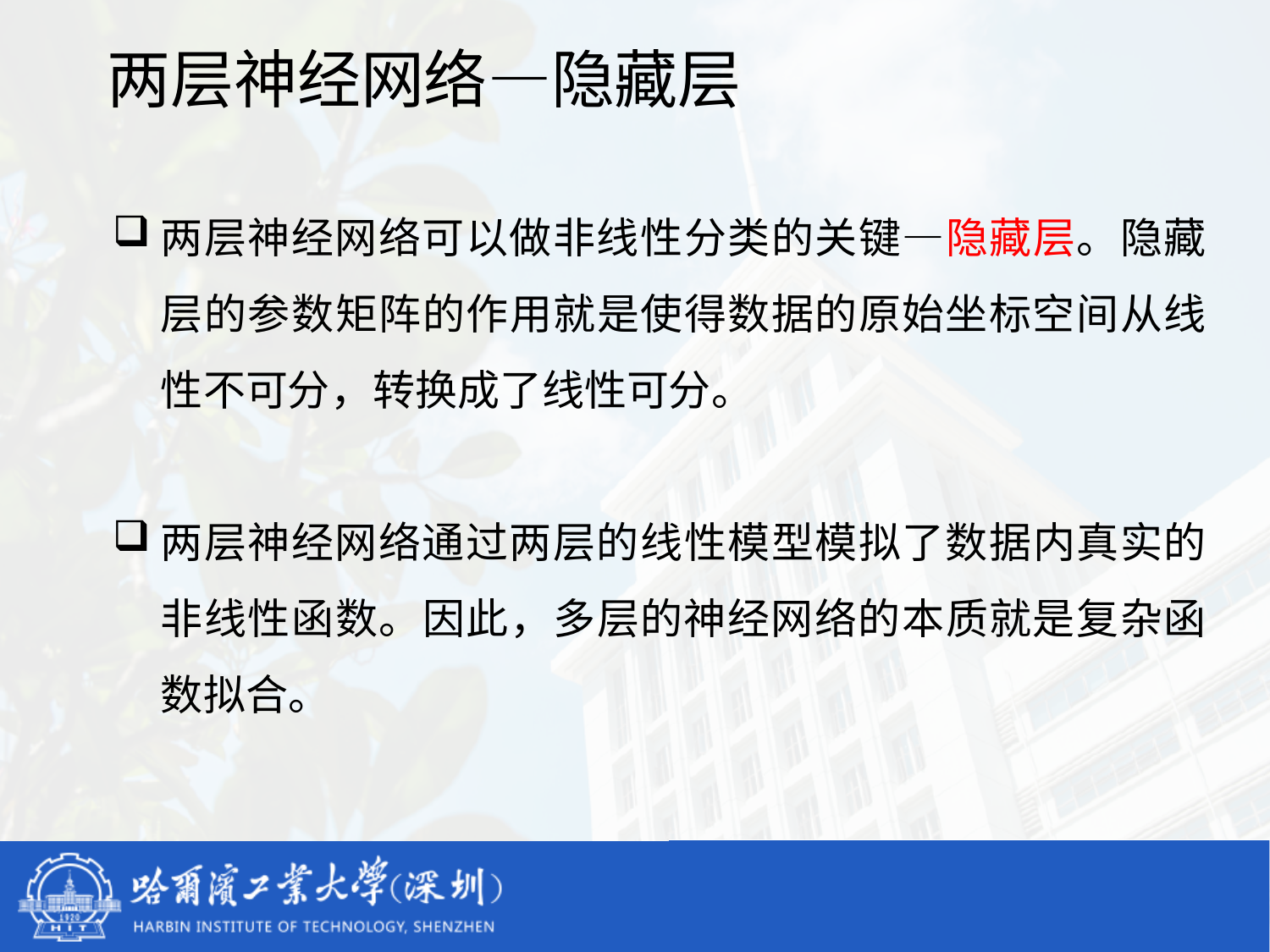

# 两层神经网络—隐藏层
两层神经网络可以做非线性分类的关键—隐藏层。隐藏层的参数矩阵的作用就是使得数据的原始坐标空间从线性不可分，转换成了线性可分。

两层神经网络通过两层的线性模型模拟了数据内真实的非线性函数。因此，多层的神经网络的本质就是复杂函数拟合。